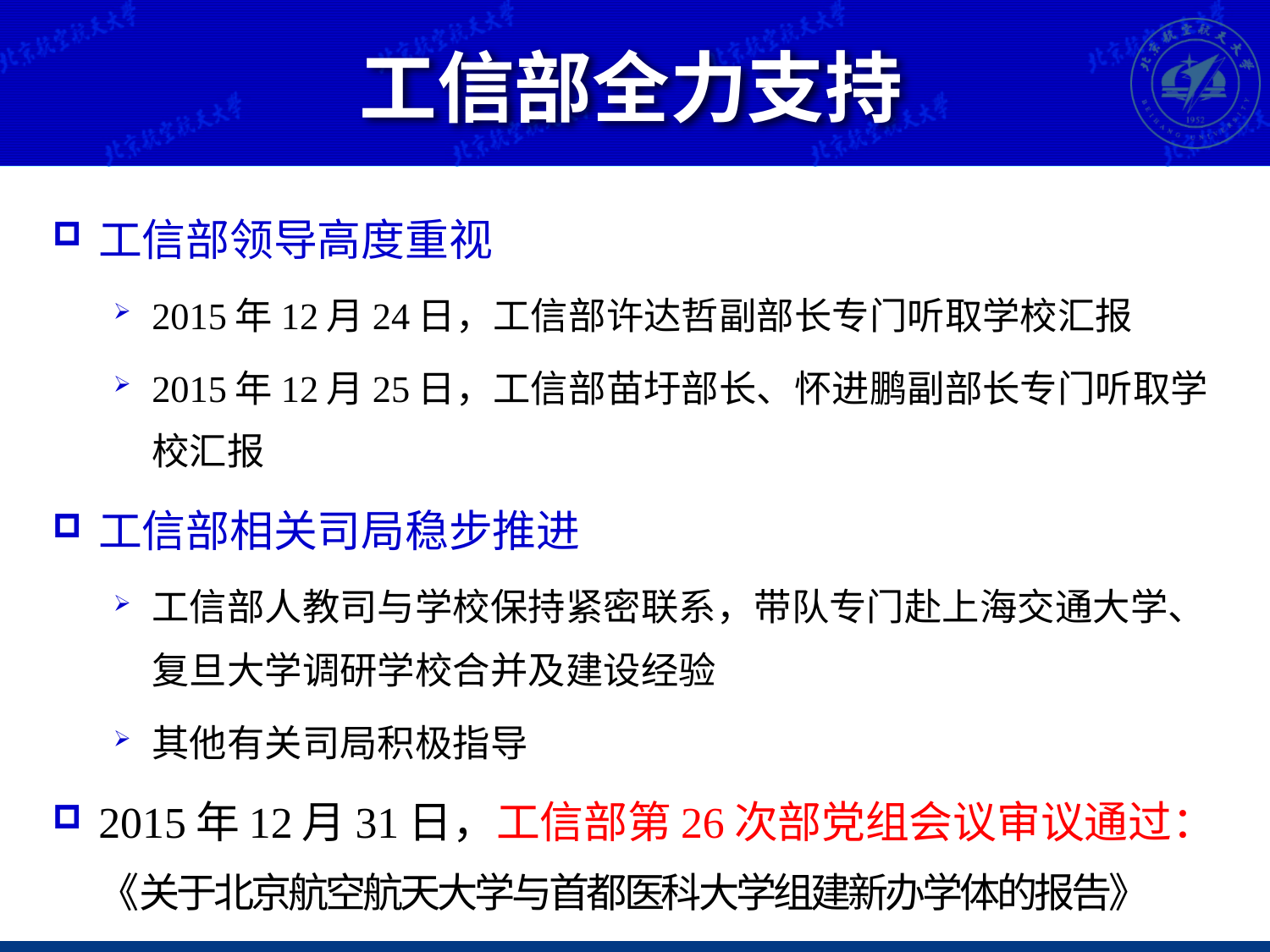

# 工信部全力支持
工信部领导高度重视
2015年12月24日，工信部许达哲副部长专门听取学校汇报
2015年12月25日，工信部苗圩部长、怀进鹏副部长专门听取学校汇报
工信部相关司局稳步推进
工信部人教司与学校保持紧密联系，带队专门赴上海交通大学、复旦大学调研学校合并及建设经验
其他有关司局积极指导
2015年12月31日，工信部第26次部党组会议审议通过：《关于北京航空航天大学与首都医科大学组建新办学体的报告》